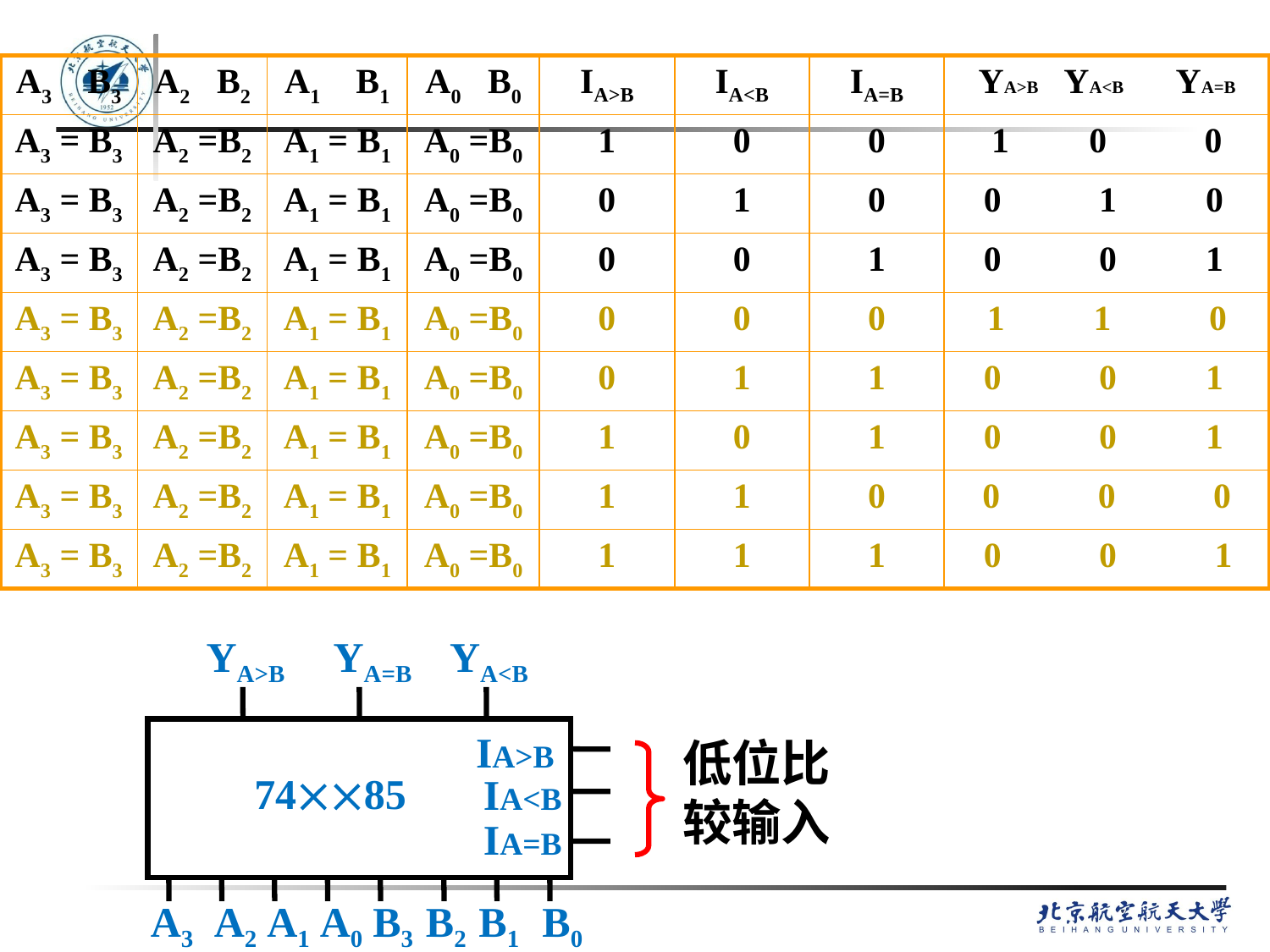

| A3 B3 | A2 B2 | A1 B1 | A0 B0 | IA>B | IA<B | IA=B | YA>B YA<B YA=B |
| --- | --- | --- | --- | --- | --- | --- | --- |
| A3 = B3 | A2 =B2 | A1 = B1 | A0 =B0 | 1 | 0 | 0 | 1 0 0 |
| A3 = B3 | A2 =B2 | A1 = B1 | A0 =B0 | 0 | 1 | 0 | 0 1 0 |
| A3 = B3 | A2 =B2 | A1 = B1 | A0 =B0 | 0 | 0 | 1 | 0 0 1 |
| A3 = B3 | A2 =B2 | A1 = B1 | A0 =B0 | 0 | 0 | 0 | 1 1 0 |
| A3 = B3 | A2 =B2 | A1 = B1 | A0 =B0 | 0 | 1 | 1 | 0 0 1 |
| A3 = B3 | A2 =B2 | A1 = B1 | A0 =B0 | 1 | 0 | 1 | 0 0 1 |
| A3 = B3 | A2 =B2 | A1 = B1 | A0 =B0 | 1 | 1 | 0 | 0 0 0 |
| A3 = B3 | A2 =B2 | A1 = B1 | A0 =B0 | 1 | 1 | 1 | 0 0 1 |
YA>B
YA=B
YA<B

IA>B

74××85
IA<B

IA=B

A3
A2
A1
A0
B3
B2
B1
B0
低位比较输入